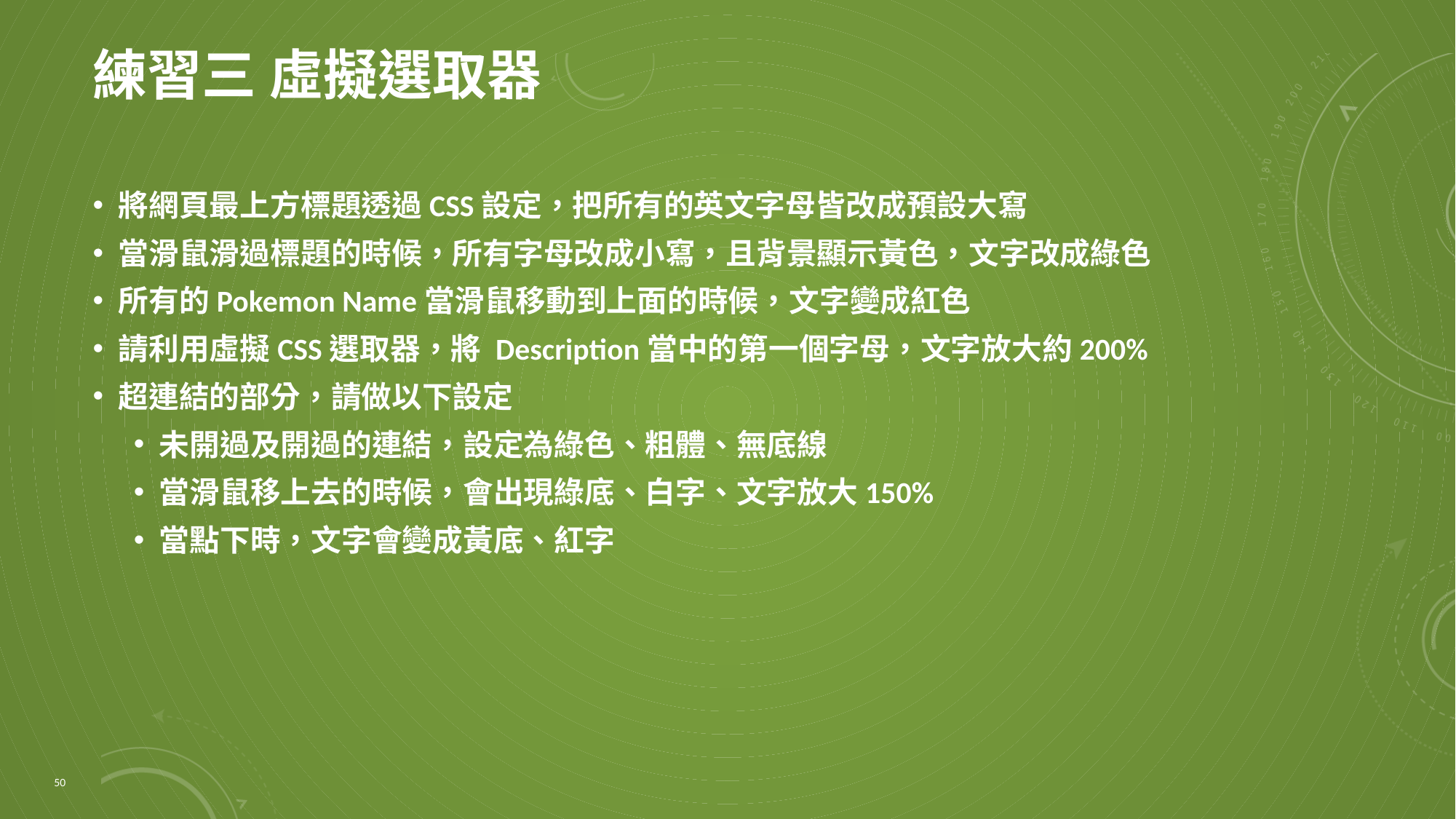

# 練習三 虛擬選取器
將網頁最上方標題透過CSS設定，把所有的英文字母皆改成預設大寫
當滑鼠滑過標題的時候，所有字母改成小寫，且背景顯示黃色，文字改成綠色
所有的Pokemon Name當滑鼠移動到上面的時候，文字變成紅色
請利用虛擬CSS選取器，將 Description當中的第一個字母，文字放大約200%
超連結的部分，請做以下設定
未開過及開過的連結，設定為綠色、粗體、無底線
當滑鼠移上去的時候，會出現綠底、白字、文字放大150%
當點下時，文字會變成黃底、紅字
50